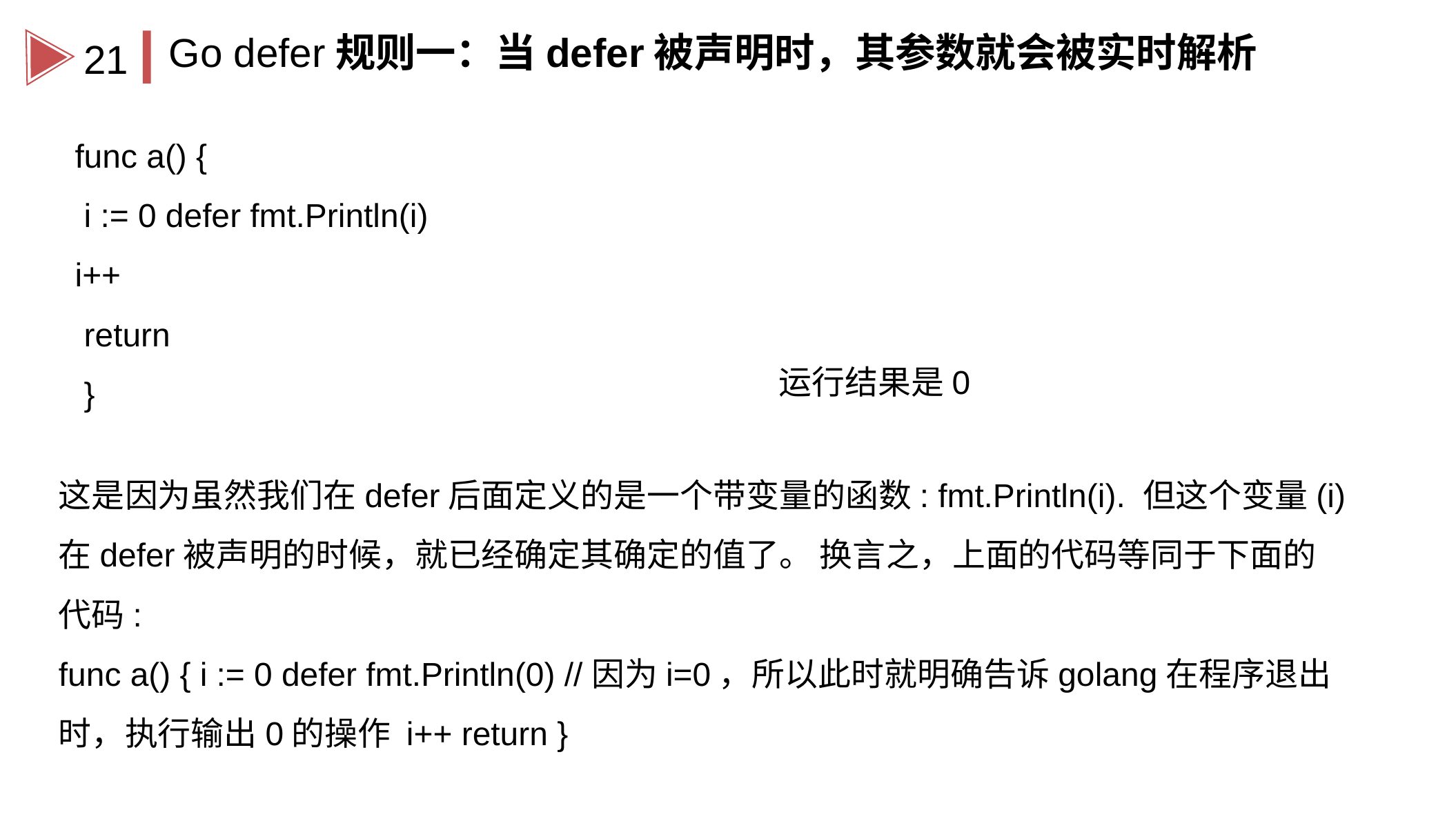

Go defer规则一：当defer被声明时，其参数就会被实时解析
21

func a() {
 i := 0 defer fmt.Println(i)
i++
 return
 }
运行结果是0
这是因为虽然我们在defer后面定义的是一个带变量的函数: fmt.Println(i). 但这个变量(i)在defer被声明的时候，就已经确定其确定的值了。 换言之，上面的代码等同于下面的代码:
func a() { i := 0 defer fmt.Println(0) //因为i=0，所以此时就明确告诉golang在程序退出时，执行输出0的操作 i++ return }